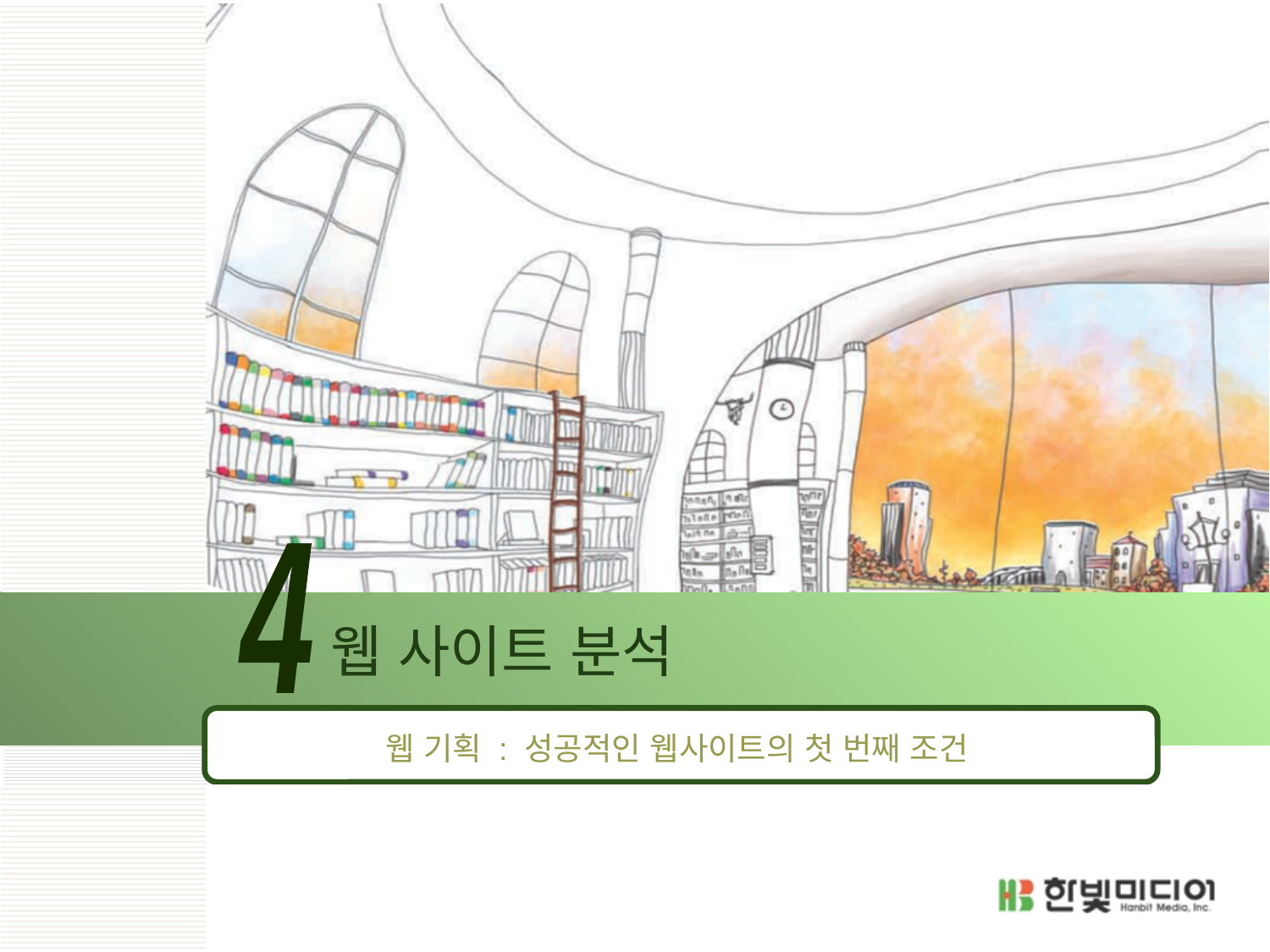

4
# 웹 사이트 분석
웹 기획 : 성공적인 웹사이트의 첫 번째 조건